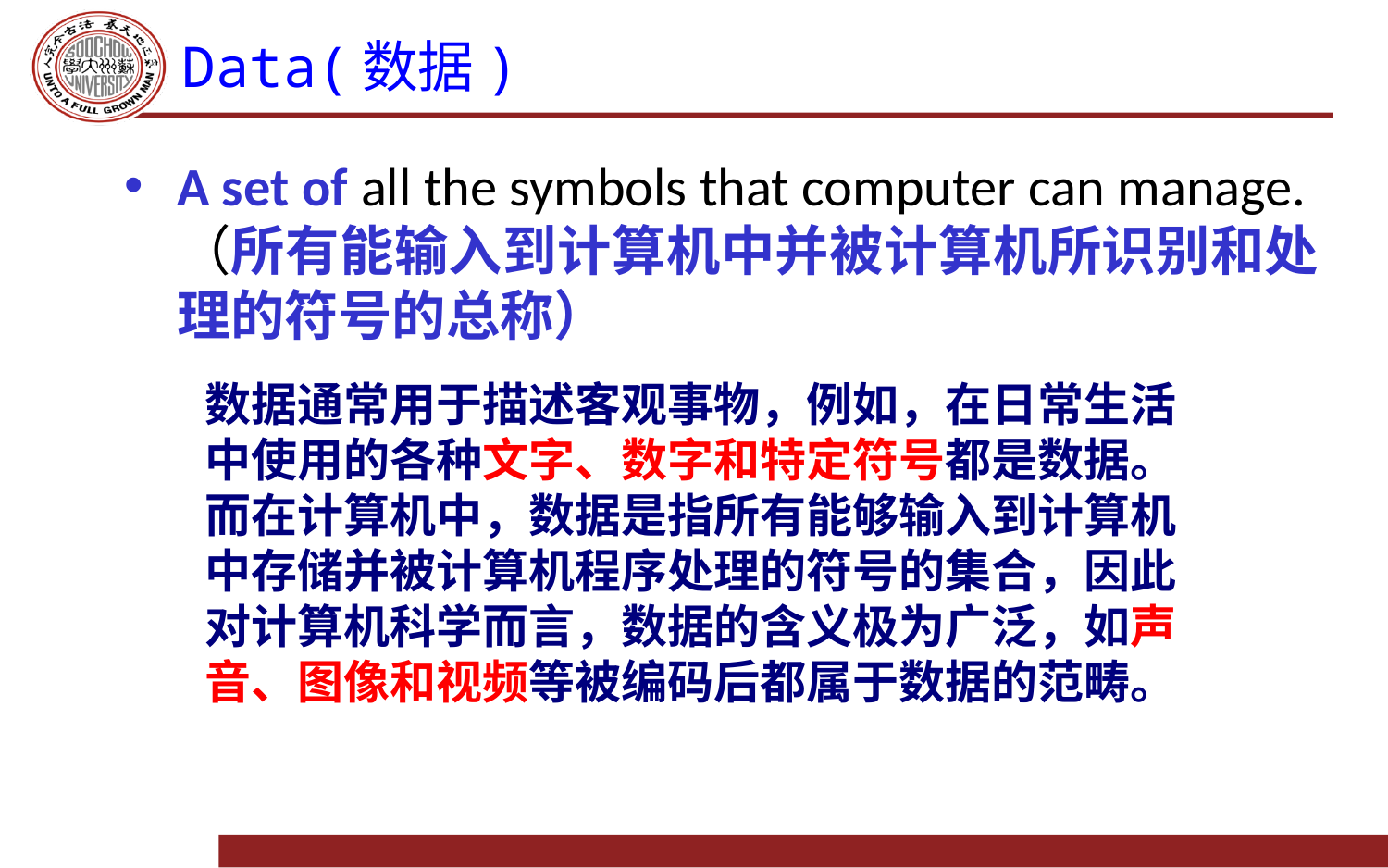

# Data(数据)
A set of all the symbols that computer can manage.（所有能输入到计算机中并被计算机所识别和处理的符号的总称）

数据通常用于描述客观事物，例如，在日常生活中使用的各种文字、数字和特定符号都是数据。而在计算机中，数据是指所有能够输入到计算机中存储并被计算机程序处理的符号的集合，因此对计算机科学而言，数据的含义极为广泛，如声音、图像和视频等被编码后都属于数据的范畴。